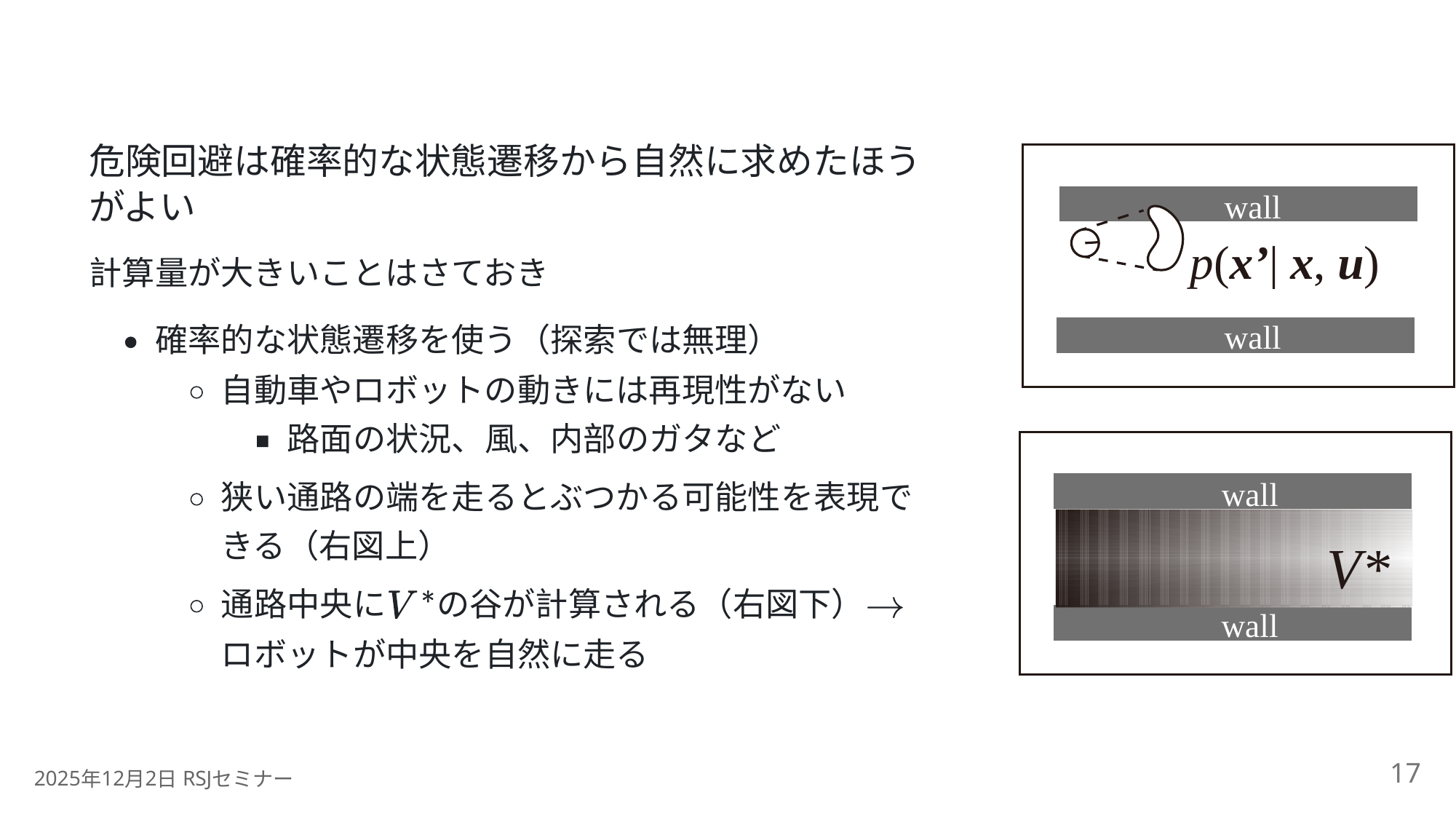

危険回避は確率的な状態遷移から自然に求めたほう

がよい
wall

p(x’| x, u)

計算量が大きいことはさておき

wall
確率的な状態遷移を使う（探索では無理）

自動車やロボットの動きには再現性がない

路面の状況、風、内部のガタなど

wall

狭い通路の端を走るとぶつかる可能性を表現で

きる（右図上）

V*

通路中央に
の谷が計算される（右図下）

wall

ロボットが中央を自然に走る
17
2025
12
2
 RSJ
年
月
日
セミナー